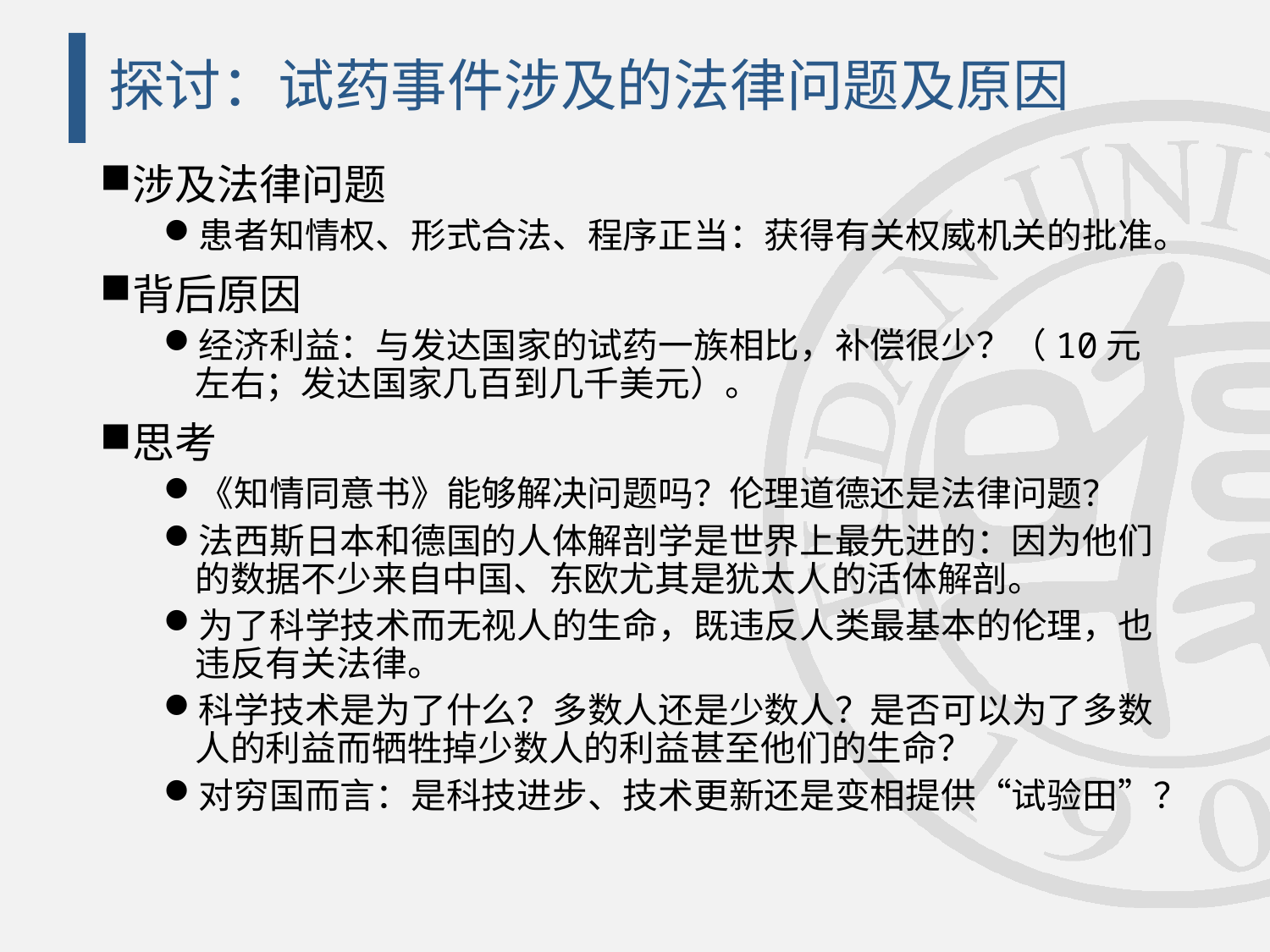

# 探讨：试药事件涉及的法律问题及原因
涉及法律问题
患者知情权、形式合法、程序正当：获得有关权威机关的批准。
背后原因
经济利益：与发达国家的试药一族相比，补偿很少？（10元左右；发达国家几百到几千美元）。
思考
《知情同意书》能够解决问题吗？伦理道德还是法律问题？
法西斯日本和德国的人体解剖学是世界上最先进的：因为他们的数据不少来自中国、东欧尤其是犹太人的活体解剖。
为了科学技术而无视人的生命，既违反人类最基本的伦理，也违反有关法律。
科学技术是为了什么？多数人还是少数人？是否可以为了多数人的利益而牺牲掉少数人的利益甚至他们的生命？
对穷国而言：是科技进步、技术更新还是变相提供“试验田”？